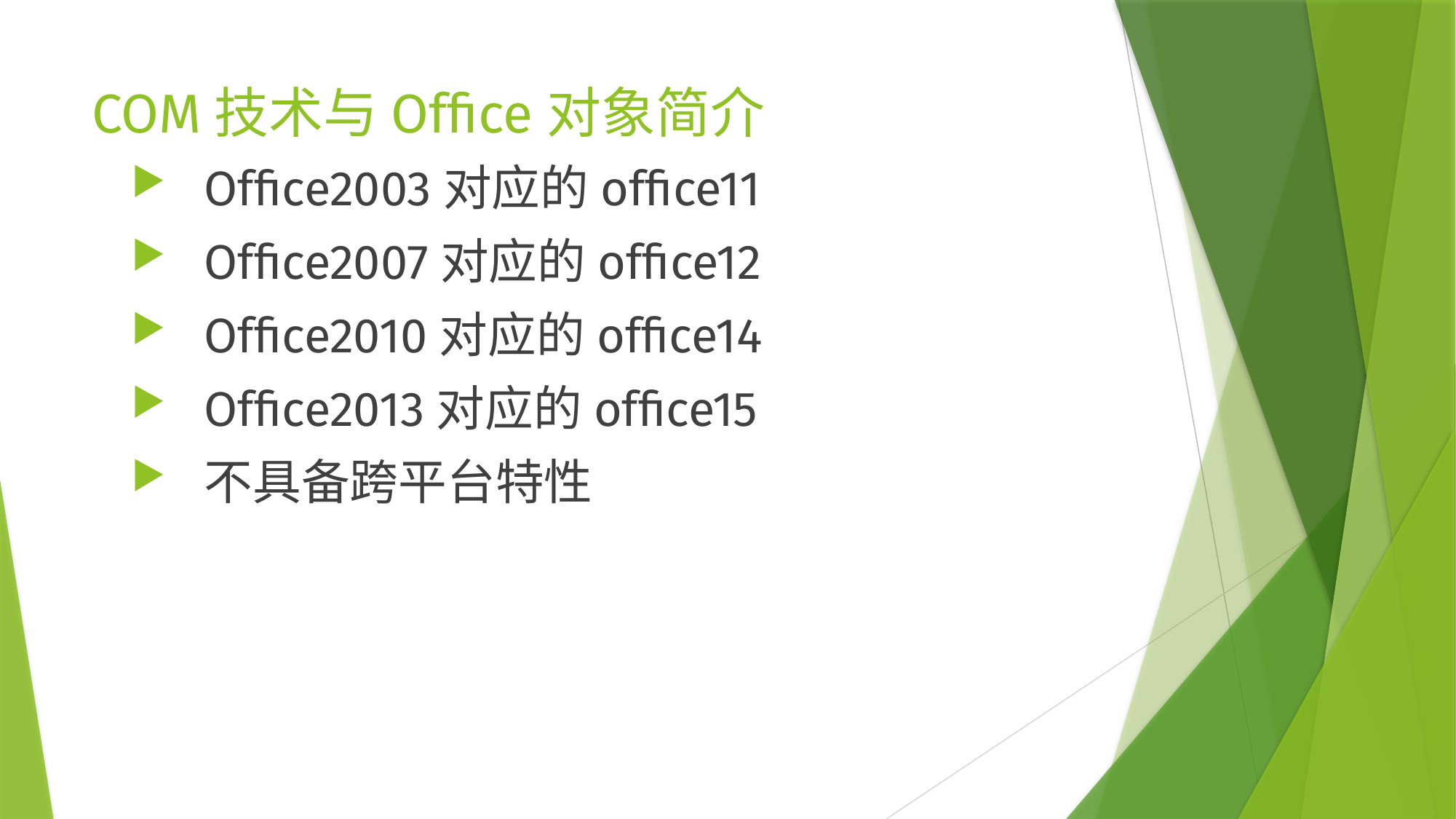

# COM技术与Office对象简介
Office2003对应的office11
Office2007对应的office12
Office2010对应的office14
Office2013对应的office15
不具备跨平台特性